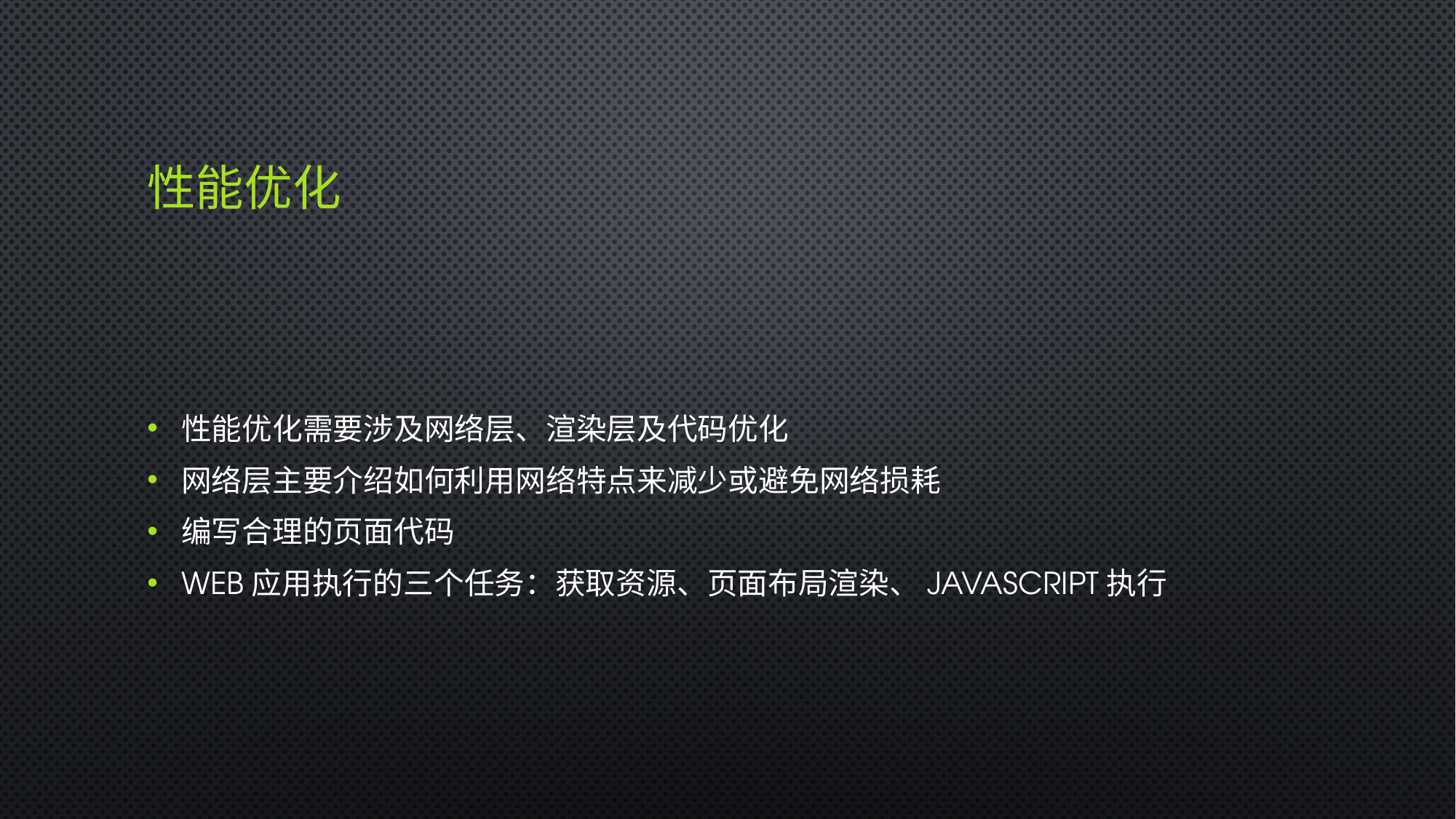

# 性能优化
性能优化需要涉及网络层、渲染层及代码优化
网络层主要介绍如何利用网络特点来减少或避免网络损耗
编写合理的页面代码
Web应用执行的三个任务：获取资源、页面布局渲染、JavaScript执行